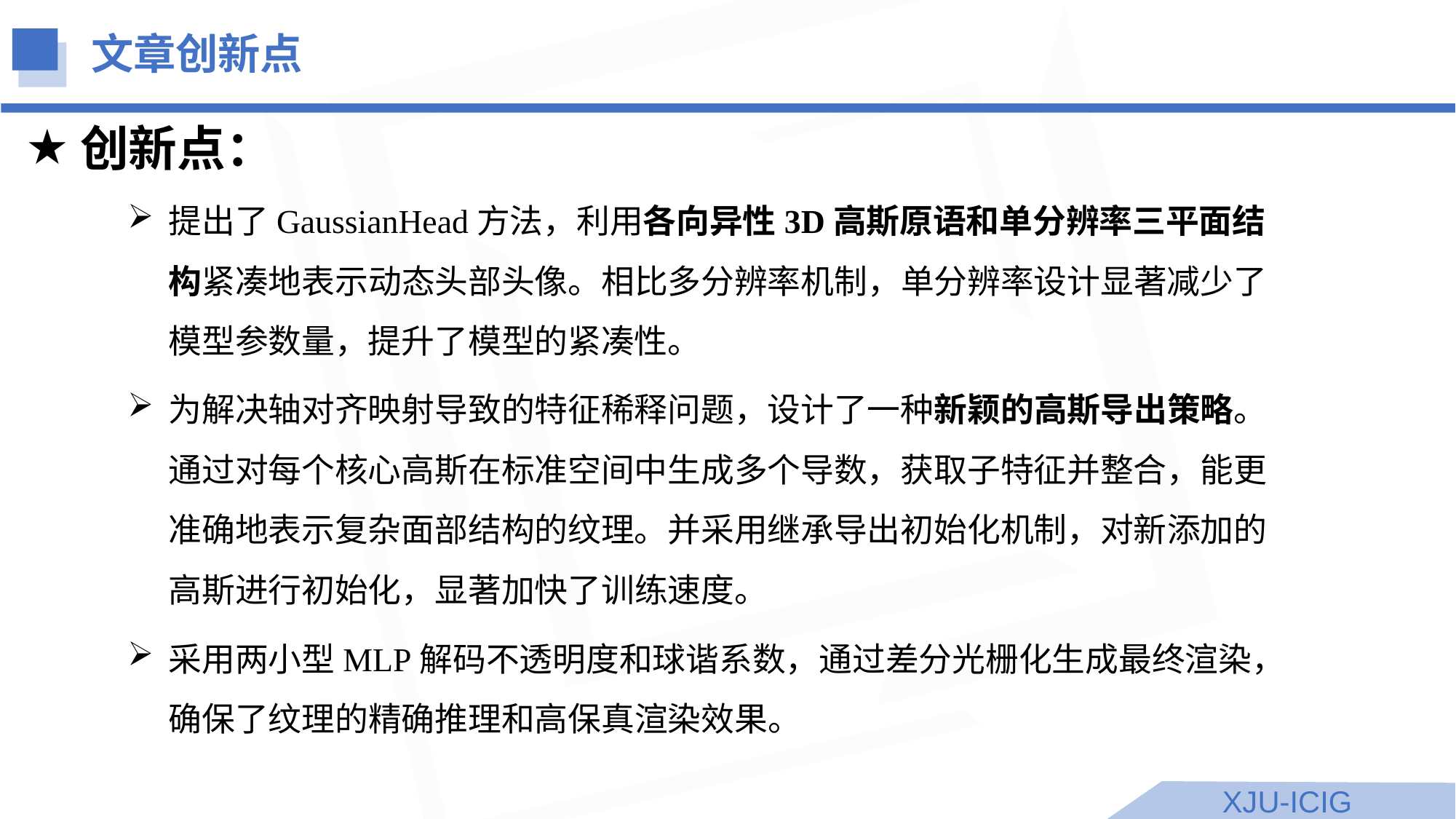

文章创新点

创新点：
提出了GaussianHead方法，利用各向异性3D高斯原语和单分辨率三平面结构紧凑地表示动态头部头像。相比多分辨率机制，单分辨率设计显著减少了模型参数量，提升了模型的紧凑性。
为解决轴对齐映射导致的特征稀释问题，设计了一种新颖的高斯导出策略。通过对每个核心高斯在标准空间中生成多个导数，获取子特征并整合，能更准确地表示复杂面部结构的纹理。并采用继承导出初始化机制，对新添加的高斯进行初始化，显著加快了训练速度。
采用两小型MLP解码不透明度和球谐系数，通过差分光栅化生成最终渲染，确保了纹理的精确推理和高保真渲染效果。
XJU-ICIG